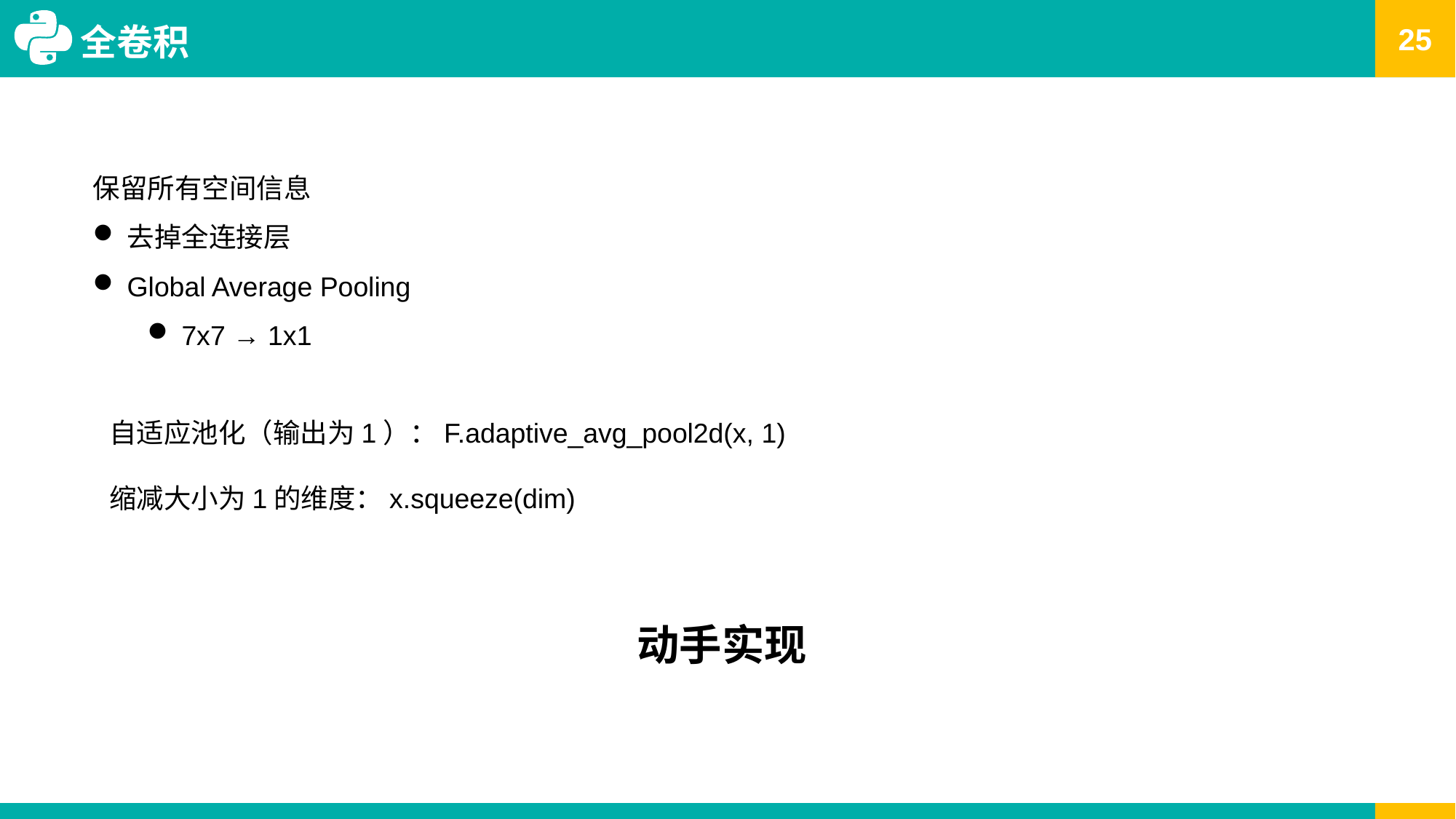

# 全卷积
保留所有空间信息
去掉全连接层
Global Average Pooling
7x7 → 1x1
自适应池化（输出为1）：F.adaptive_avg_pool2d(x, 1)

缩减大小为1的维度：x.squeeze(dim)
动手实现